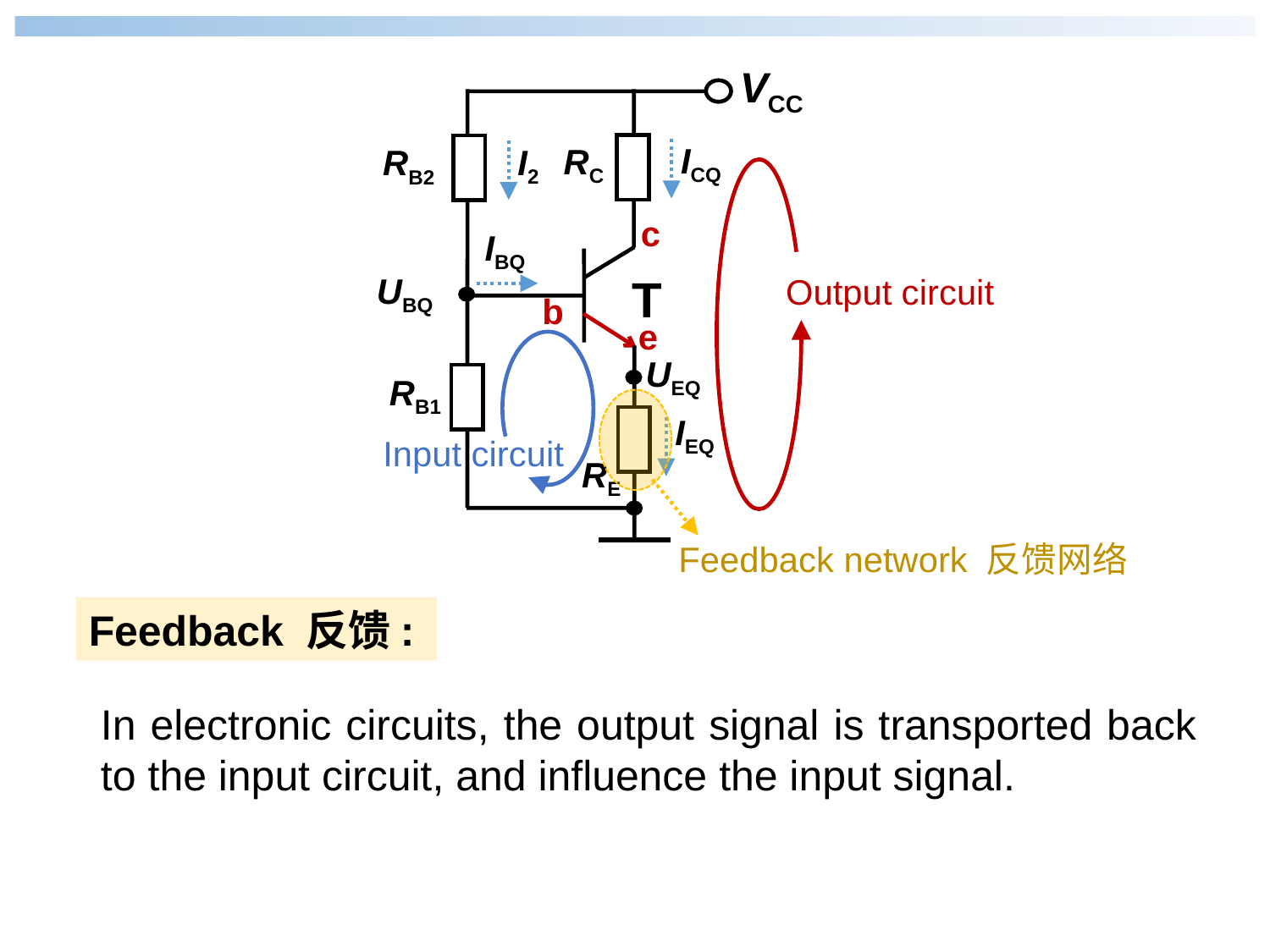

VCC

RC
RB2

T

c
b
e
RB1

RE

ICQ
I2
UBQ
UEQ

IEQ

IBQ
Output circuit

Input circuit
Feedback network 反馈网络
Feedback 反馈:
In electronic circuits, the output signal is transported back to the input circuit, and influence the input signal.